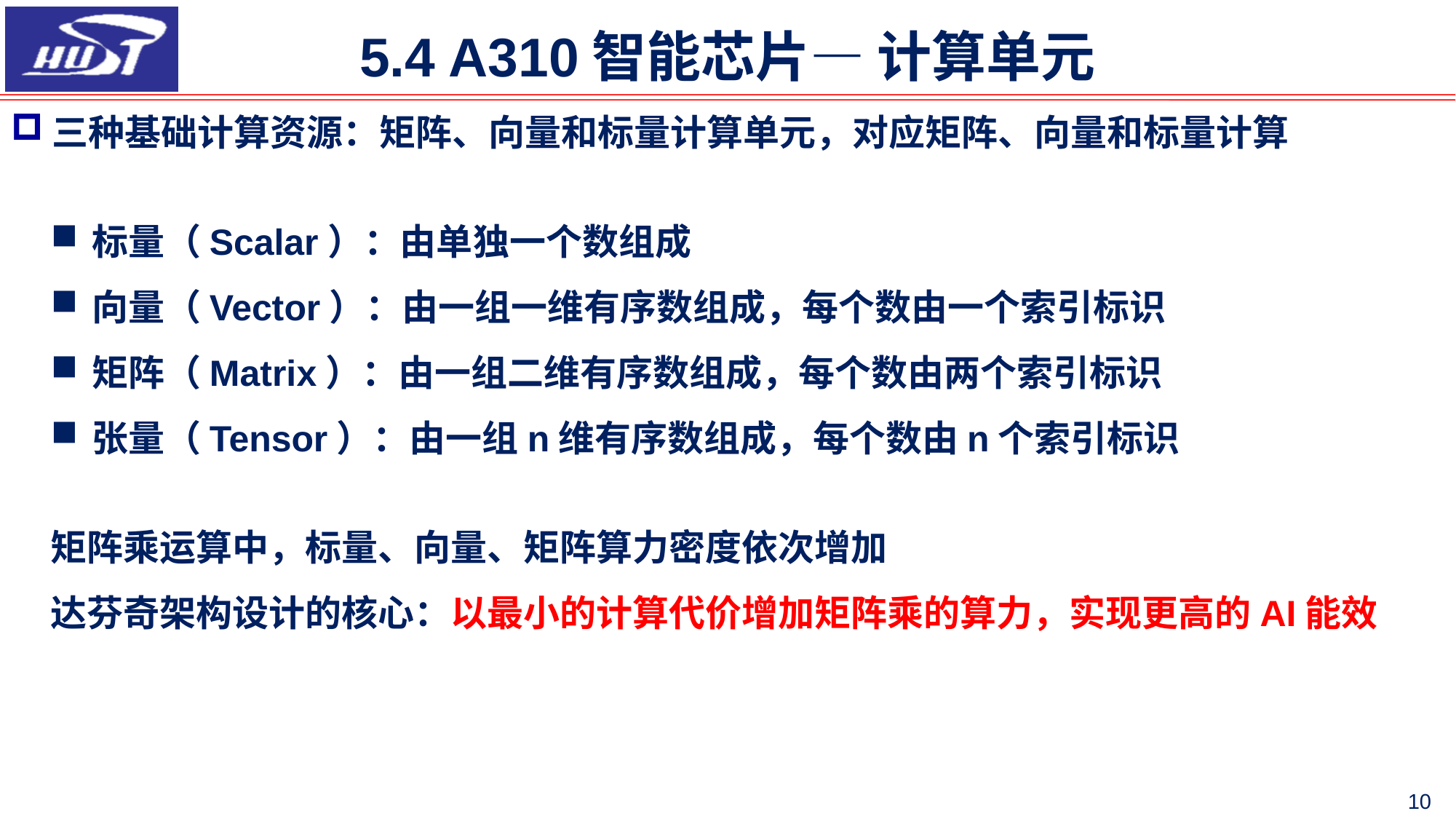

5.4 A310智能芯片— 计算单元
三种基础计算资源：矩阵、向量和标量计算单元，对应矩阵、向量和标量计算

标量（Scalar）：由单独一个数组成
向量（Vector）：由一组一维有序数组成，每个数由一个索引标识
矩阵（Matrix）：由一组二维有序数组成，每个数由两个索引标识
张量（Tensor）：由一组n维有序数组成，每个数由n个索引标识

矩阵乘运算中，标量、向量、矩阵算力密度依次增加
达芬奇架构设计的核心：以最小的计算代价增加矩阵乘的算力，实现更高的AI能效

10